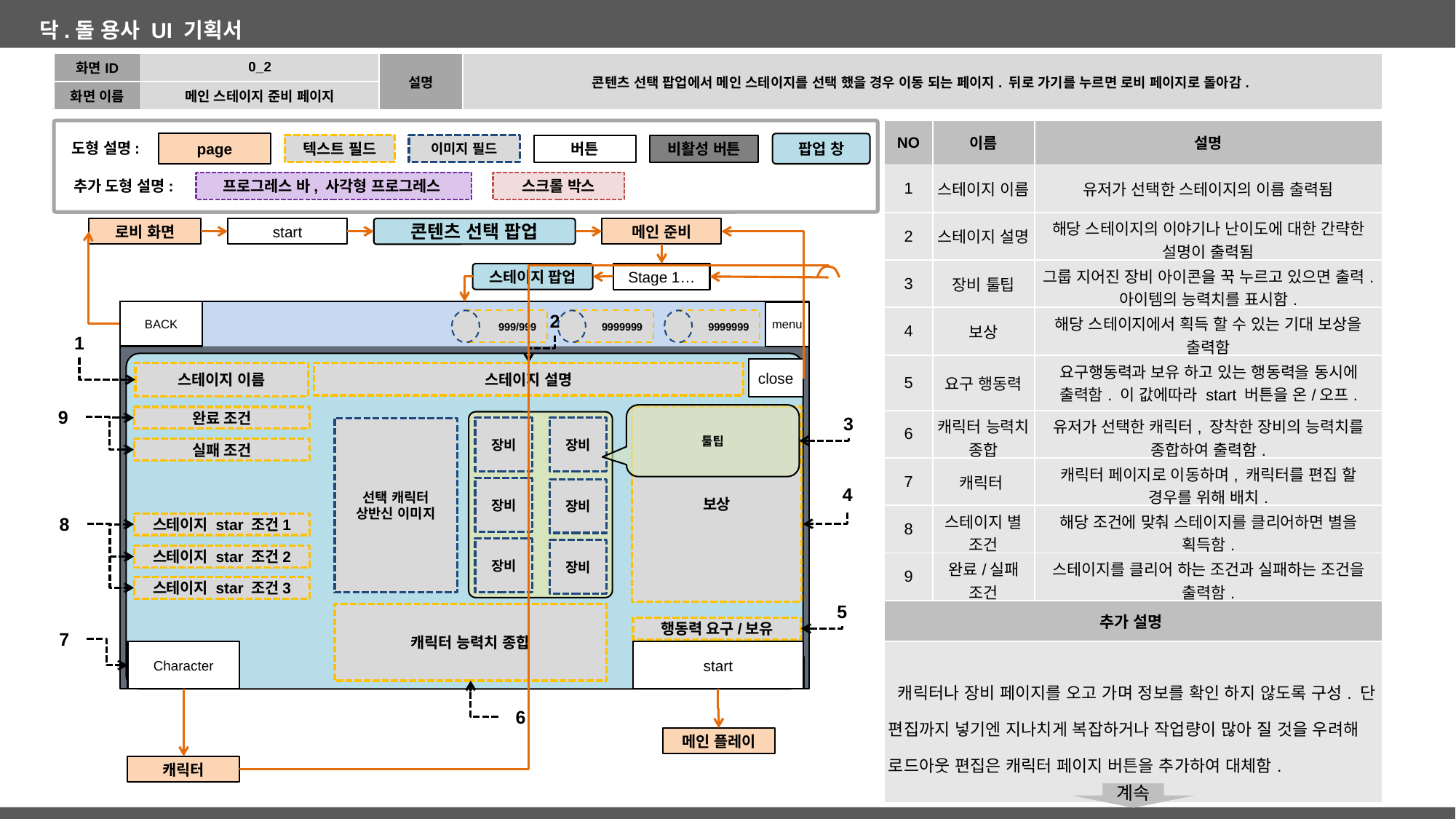

| 화면ID | 0\_2 | 설명 | 콘텐츠 선택 팝업에서 메인 스테이지를 선택 했을 경우 이동 되는 페이지. 뒤로 가기를 누르면 로비 페이지로 돌아감. |
| --- | --- | --- | --- |
| 화면 이름 | 메인 스테이지 준비 페이지 |  |  |

| NO | 이름 | 설명 |
| --- | --- | --- |
| 1 | 스테이지 이름 | 유저가 선택한 스테이지의 이름 출력됨 |
| 2 | 스테이지 설명 | 해당 스테이지의 이야기나 난이도에 대한 간략한 설명이 출력됨 |
| 3 | 장비 툴팁 | 그룹 지어진 장비 아이콘을 꾹 누르고 있으면 출력. 아이템의 능력치를 표시함. |
| 4 | 보상 | 해당 스테이지에서 획득 할 수 있는 기대 보상을 출력함 |
| 5 | 요구 행동력 | 요구행동력과 보유 하고 있는 행동력을 동시에 출력함. 이 값에따라 start 버튼을 온/오프. |
| 6 | 캐릭터 능력치 종합 | 유저가 선택한 캐릭터, 장착한 장비의 능력치를 종합하여 출력함. |
| 7 | 캐릭터 | 캐릭터 페이지로 이동하며, 캐릭터를 편집 할 경우를 위해 배치. |
| 8 | 스테이지 별 조건 | 해당 조건에 맞춰 스테이지를 클리어하면 별을 획득함. |
| 9 | 완료/실패 조건 | 스테이지를 클리어 하는 조건과 실패하는 조건을 출력함. |
| 추가 설명 |  |  |
| 캐릭터나 장비 페이지를 오고 가며 정보를 확인 하지 않도록 구성. 단 편집까지 넣기엔 지나치게 복잡하거나 작업량이 많아 질 것을 우려해 로드아웃 편집은 캐릭터 페이지 버튼을 추가하여 대체함. |  |  |
page
도형 설명:
팝업 창
비활성 버튼
텍스트 필드
이미지 필드
버튼
추가 도형 설명:
프로그레스 바, 사각형 프로그레스
스크롤 박스
로비 화면
start
콘텐츠 선택 팝업
메인 준비
스테이지 팝업
Stage 1…

로비 화면
BACK
menu
2

999/999

9999999

9999999
1
로비 화면

close
스테이지 이름
스테이지 설명
◀
Chapter name
box
Chapter star progress
9
툴팁
보상
완료 조건
3

장비
장비
선택 캐릭터 상반신 이미지

Stage 3
star
Stage 5
star
Stage 7
star
Stage 1
star
실패 조건
4
장비
장비
8
스테이지 star 조건1
Stage 4
star
Stage 6
star
Stage 6
star
Stage 2
star
장비
장비
스테이지 star 조건2
스테이지 star 조건3
5

캐릭터 능력치 종합
행동력 요구/보유
7
Character
Character
start

mission
6
메인 플레이
캐릭터
계속